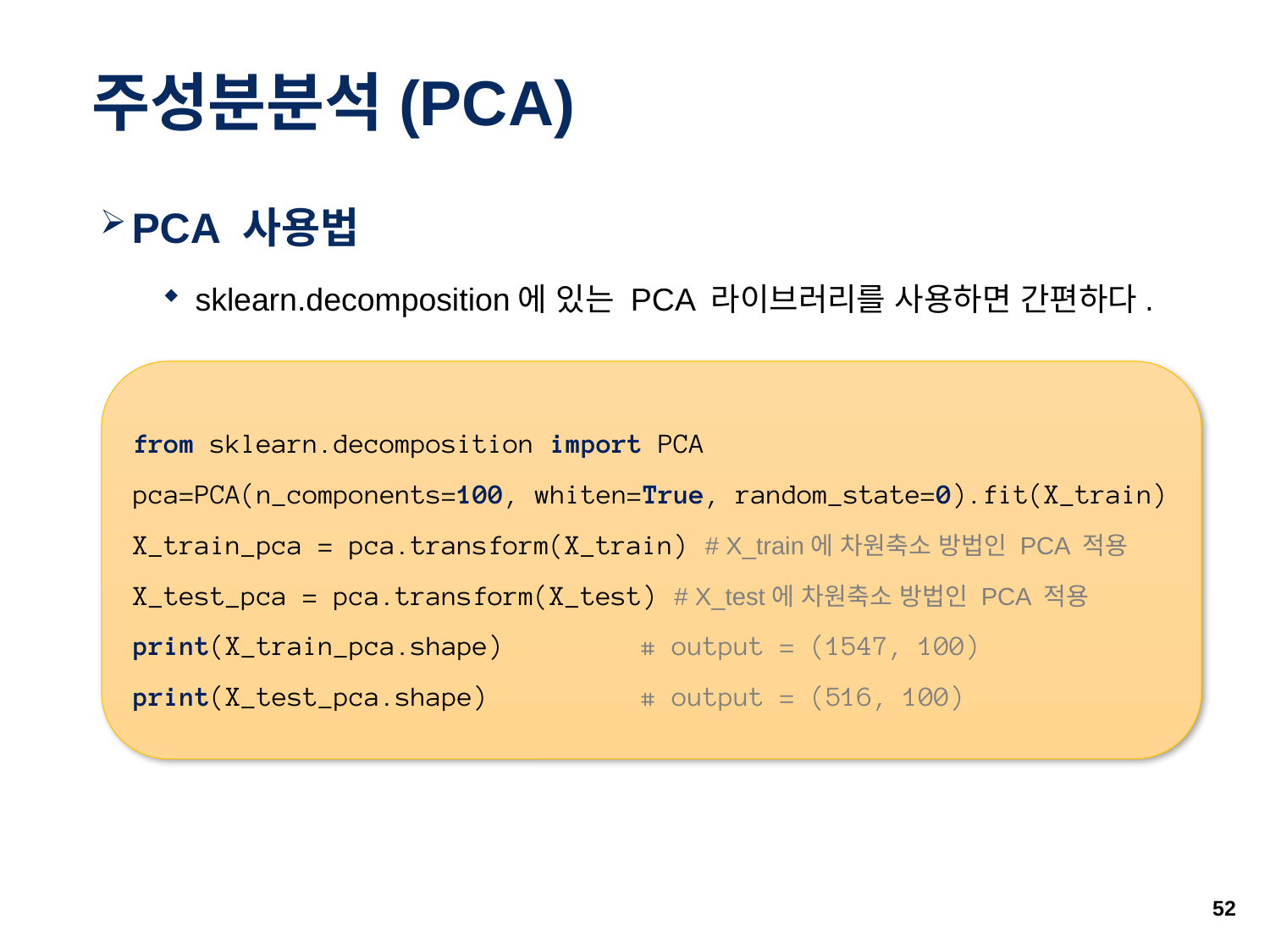

# 주성분분석(PCA)
PCA 사용법
sklearn.decomposition에 있는 PCA 라이브러리를 사용하면 간편하다.

from sklearn.decomposition import PCA
pca=PCA(n_components=100, whiten=True, random_state=0).fit(X_train)
X_train_pca = pca.transform(X_train) # X_train에 차원축소 방법인 PCA 적용
X_test_pca = pca.transform(X_test) # X_test에 차원축소 방법인 PCA 적용
print(X_train_pca.shape)	 	# output = (1547, 100)
print(X_test_pca.shape) 	 	# output = (516, 100)
52